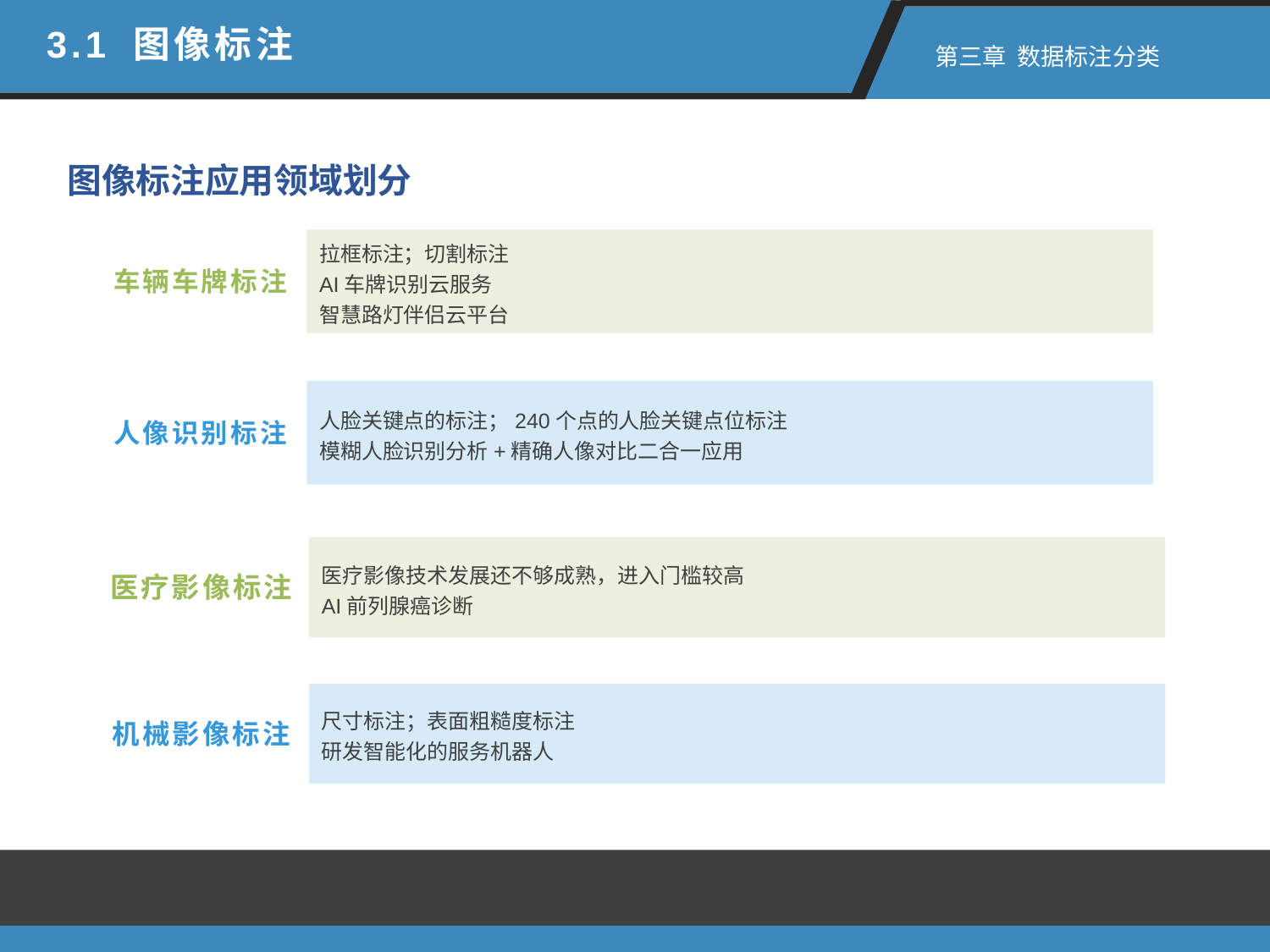

3.1 图像标注
  第三章  数据标注分类
图像标注应用领域划分
拉框标注；切割标注
AI车牌识别云服务
智慧路灯伴侣云平台
车辆车牌标注
人脸关键点的标注；240个点的人脸关键点位标注
模糊人脸识别分析+精确人像对比二合一应用
人像识别标注

医疗影像技术发展还不够成熟，进入门槛较高
AI前列腺癌诊断
医疗影像标注
尺寸标注；表面粗糙度标注
研发智能化的服务机器人
机械影像标注